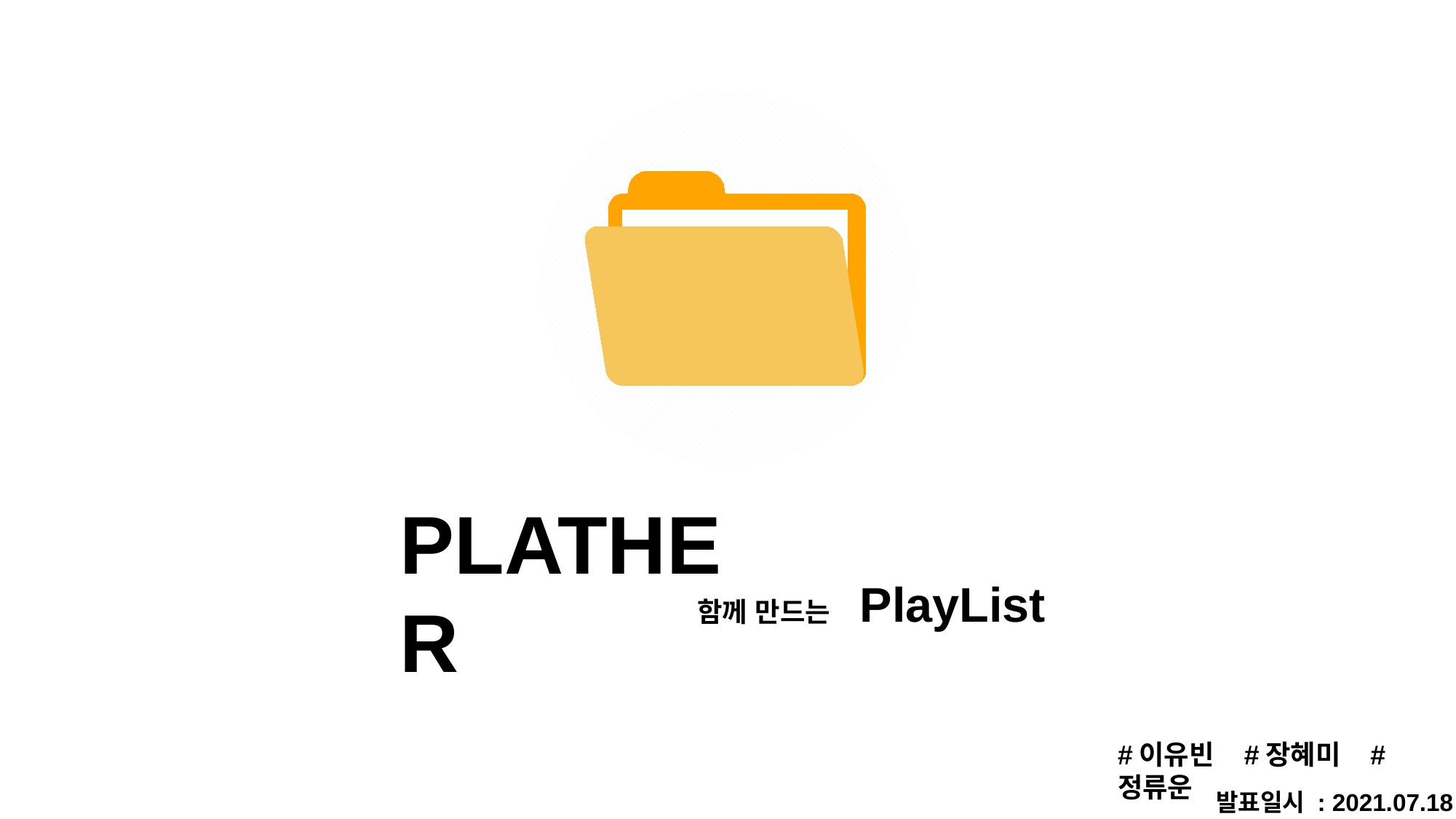

PLATHER
함께 만드는   PlayList
#이유빈   #장혜미   #정류운
발표일시 : 2021.07.18